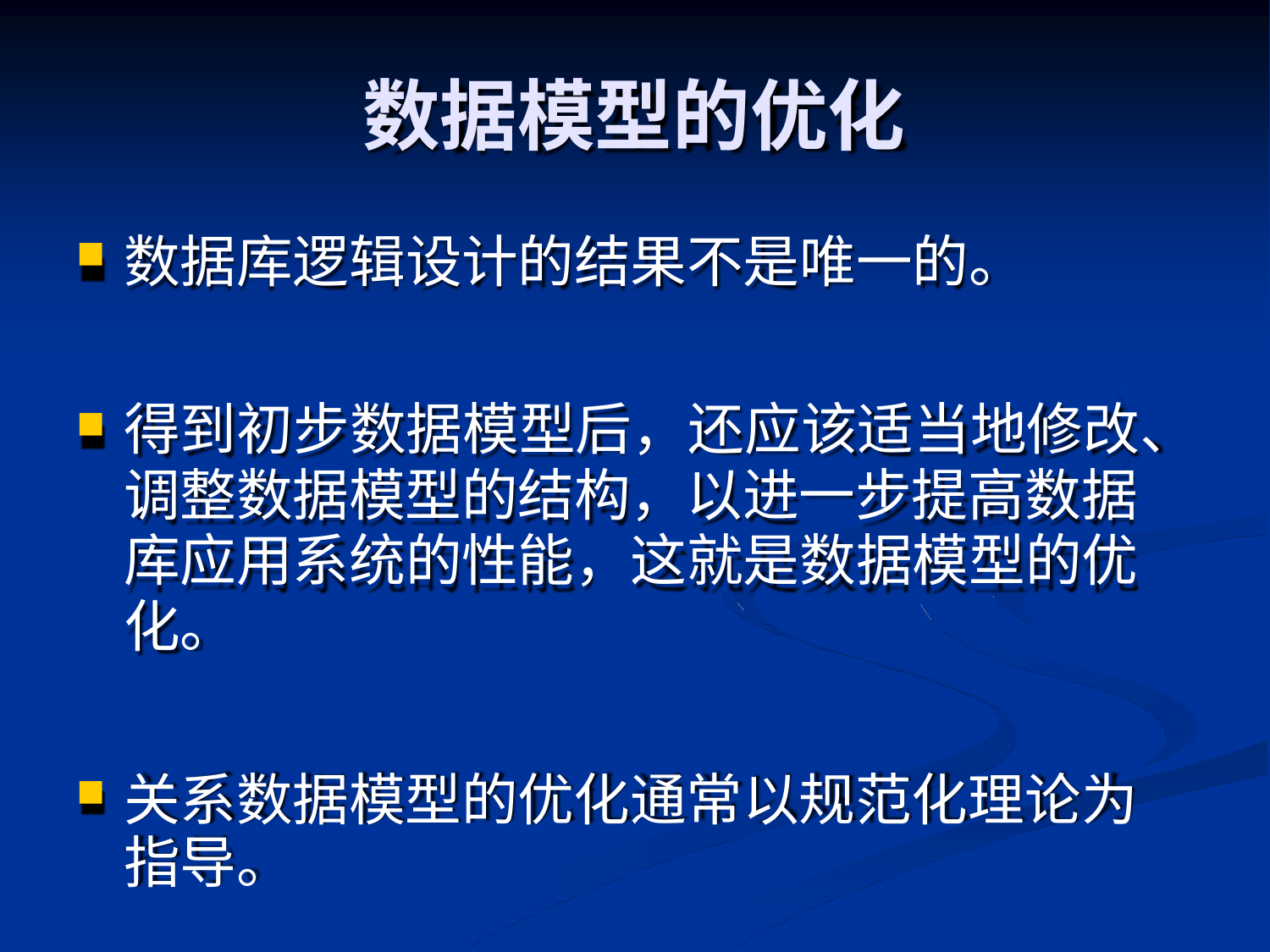

# 数据模型的优化

数据库逻辑设计的结果不是唯一的。

得到初步数据模型后，还应该适当地修改、 调整数据模型的结构，以进一步提高数据 库应用系统的性能，这就是数据模型的优 化。

关系数据模型的优化通常以规范化理论为 指导。